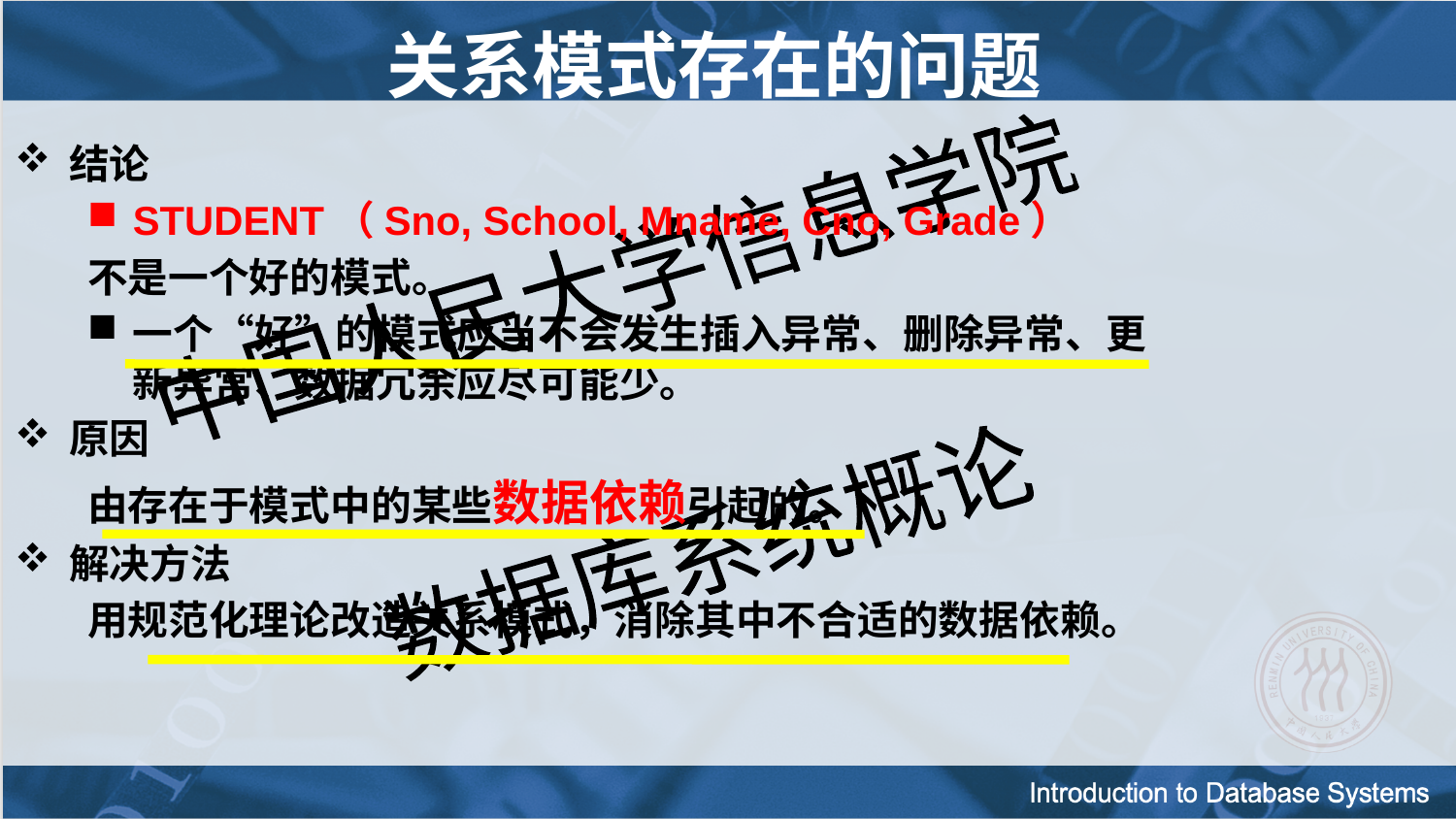

# 关系模式存在的问题
结论
STUDENT（Sno, School, Mname, Cno, Grade）
不是一个好的模式。
一个“好”的模式应当不会发生插入异常、删除异常、更新异常、数据冗余应尽可能少。
原因
由存在于模式中的某些数据依赖引起的。
解决方法
用规范化理论改造关系模式，消除其中不合适的数据依赖。